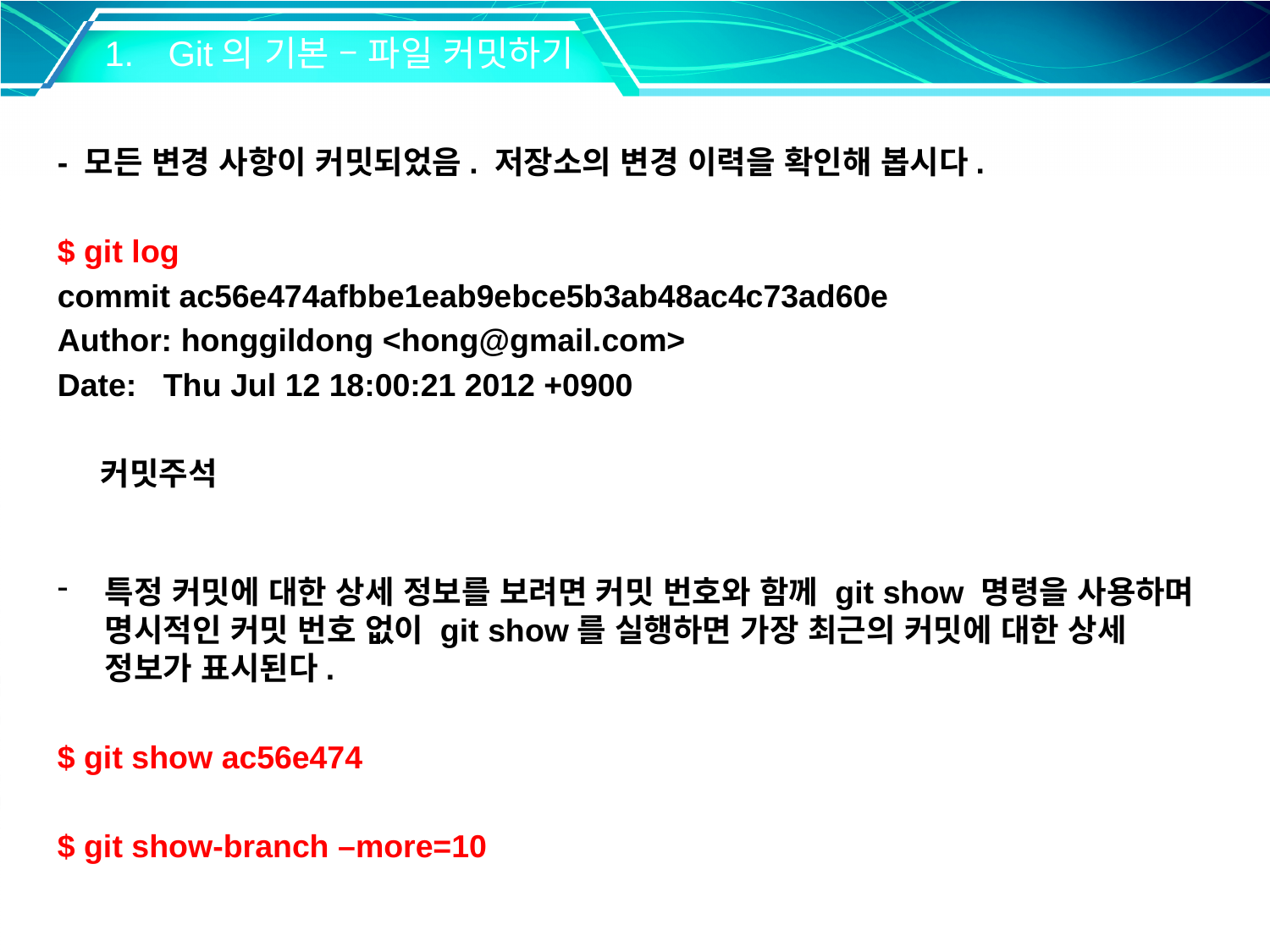

Git의 기본 – 파일 커밋하기
- 모든 변경 사항이 커밋되었음. 저장소의 변경 이력을 확인해 봅시다.

$ git log
commit ac56e474afbbe1eab9ebce5b3ab48ac4c73ad60e
Author: honggildong <hong@gmail.com>
Date:   Thu Jul 12 18:00:21 2012 +0900

    커밋주석
특정 커밋에 대한 상세 정보를 보려면 커밋 번호와 함께 git show 명령을 사용하며 명시적인 커밋 번호 없이 git show를 실행하면 가장 최근의 커밋에 대한 상세 정보가 표시된다.

$ git show ac56e474

$ git show-branch –more=10